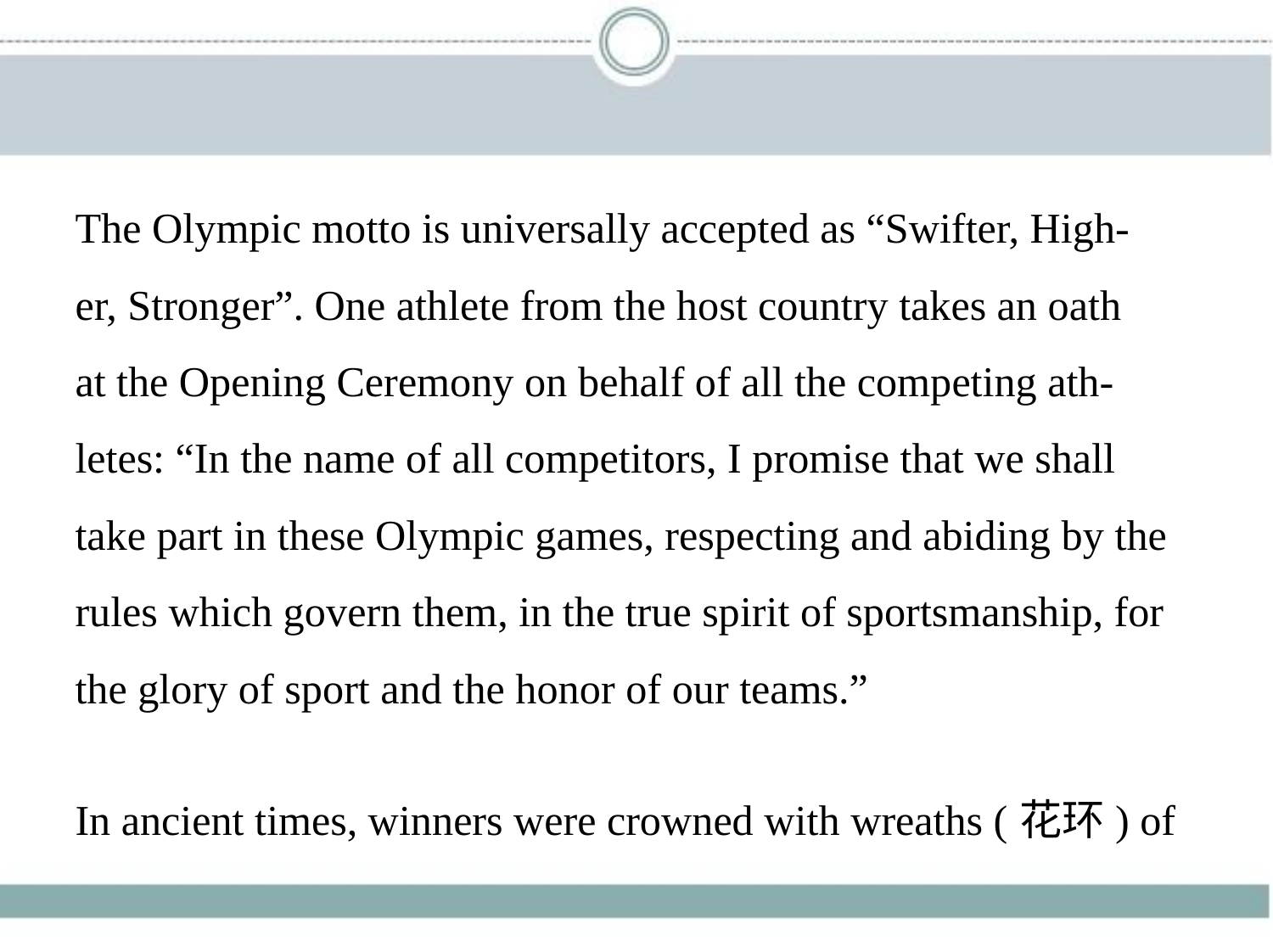

The Olympic motto is universally accepted as “Swifter, High-
er, Stronger”. One athlete from the host country takes an oath
at the Opening Ceremony on behalf of all the competing ath-
letes: “In the name of all competitors, I promise that we shall
take part in these Olympic games, respecting and abiding by the
rules which govern them, in the true spirit of sportsmanship, for
the glory of sport and the honor of our teams.”
In ancient times, winners were crowned with wreaths (花环) of